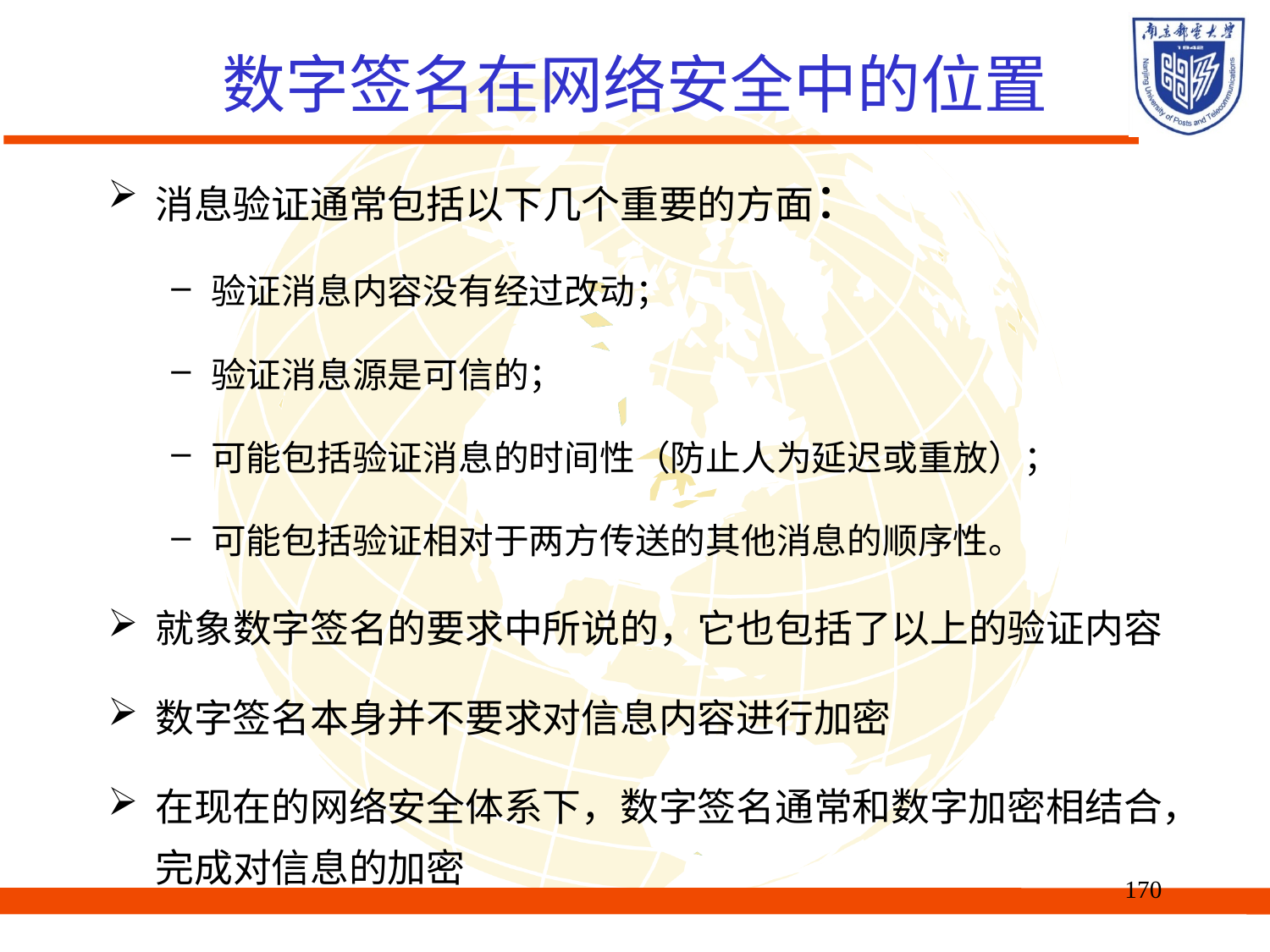

# 数字签名在网络安全中的位置
消息验证通常包括以下几个重要的方面：
验证消息内容没有经过改动；
验证消息源是可信的；
可能包括验证消息的时间性（防止人为延迟或重放）；
可能包括验证相对于两方传送的其他消息的顺序性。
就象数字签名的要求中所说的，它也包括了以上的验证内容
数字签名本身并不要求对信息内容进行加密
在现在的网络安全体系下，数字签名通常和数字加密相结合，完成对信息的加密
170